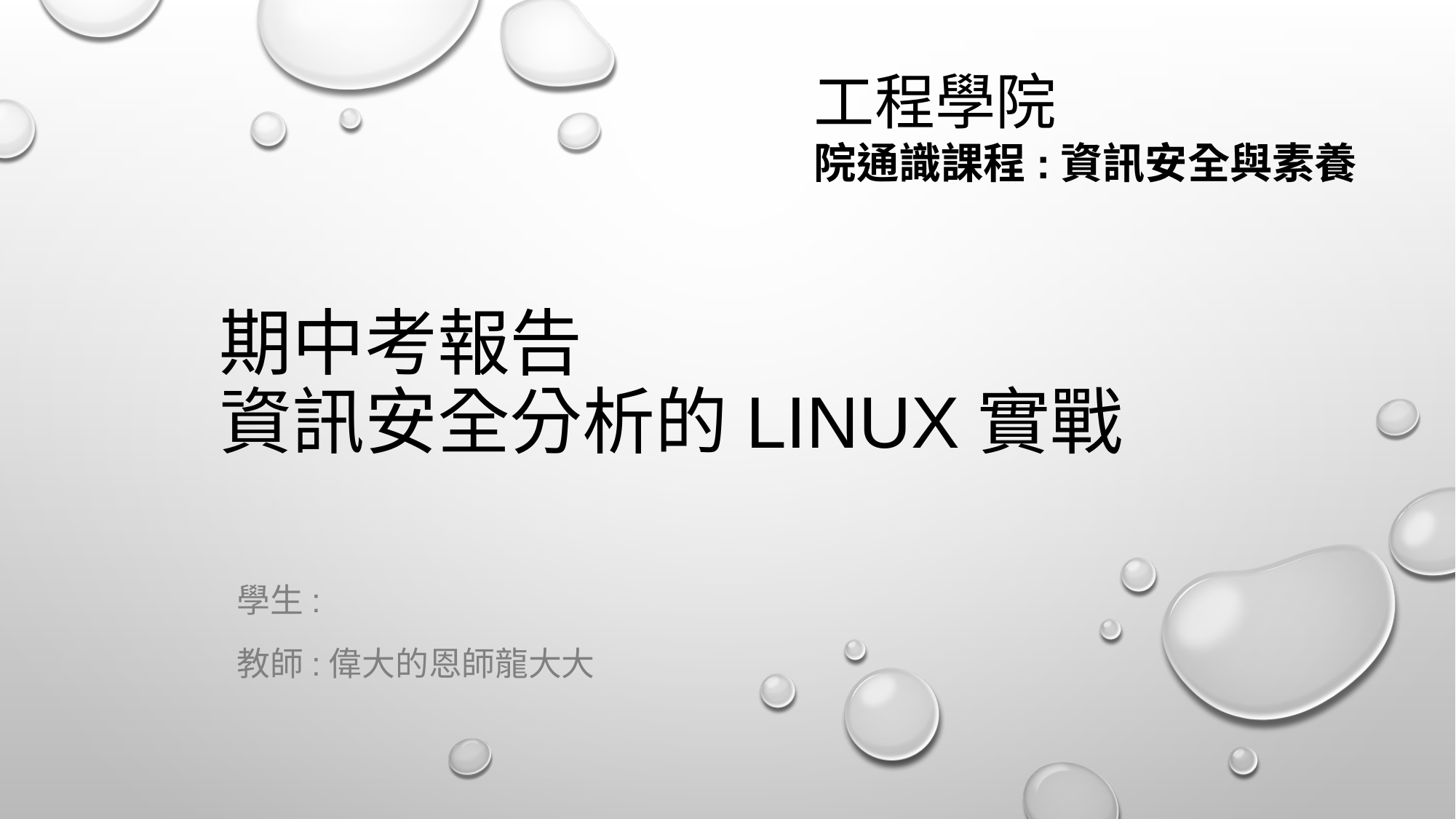

工程學院
院通識課程:資訊安全與素養
# 期中考報告 資訊安全分析的linux實戰
學生:
教師:偉大的恩師龍大大